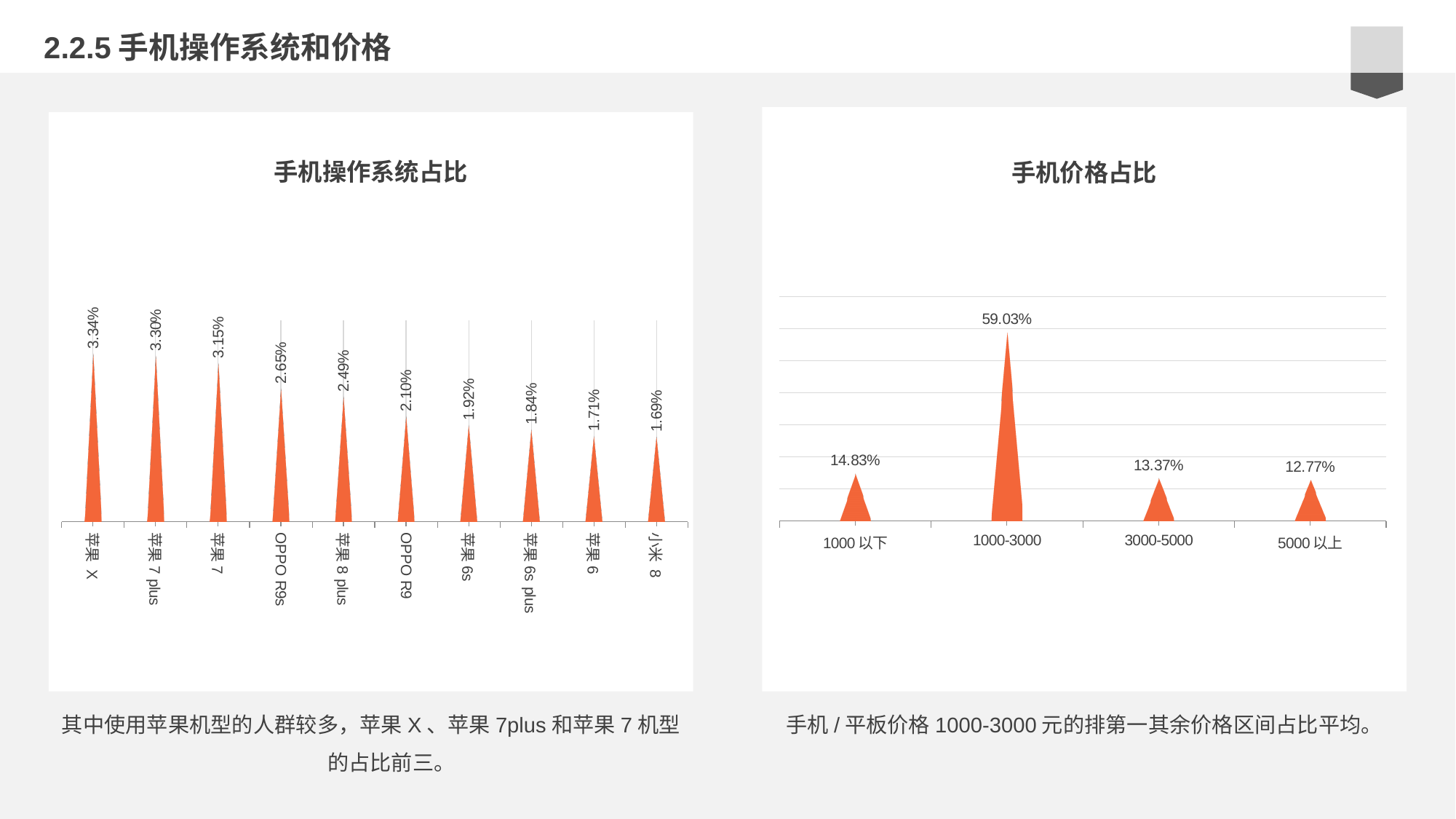

2.2.5手机操作系统和价格
23
0

手机操作系统占比
手机价格占比

### Chart

| Category | 占比 |
|---|---|
| 苹果 X | 0.0334 |
| 苹果7 plus | 0.033 |
| 苹果7  | 0.0315 |
| OPPO R9s | 0.0265 |
| 苹果8 plus | 0.0249 |
| OPPO R9 | 0.021 |
| 苹果6s | 0.0192 |
| 苹果6s plus | 0.0184 |
| 苹果6 | 0.0171 |
| 小米 8 | 0.0169 |

### Chart

| Category | 占比 |
|---|---|
| 1000以下 | 0.1483 |
| 1000-3000 | 0.5903 |
| 3000-5000 | 0.1337 |
| 5000以上 | 0.1277 |
其中使用苹果机型的人群较多，苹果X、苹果7plus和苹果7机型的占比前三。
手机/平板价格1000-3000元的排第一其余价格区间占比平均。